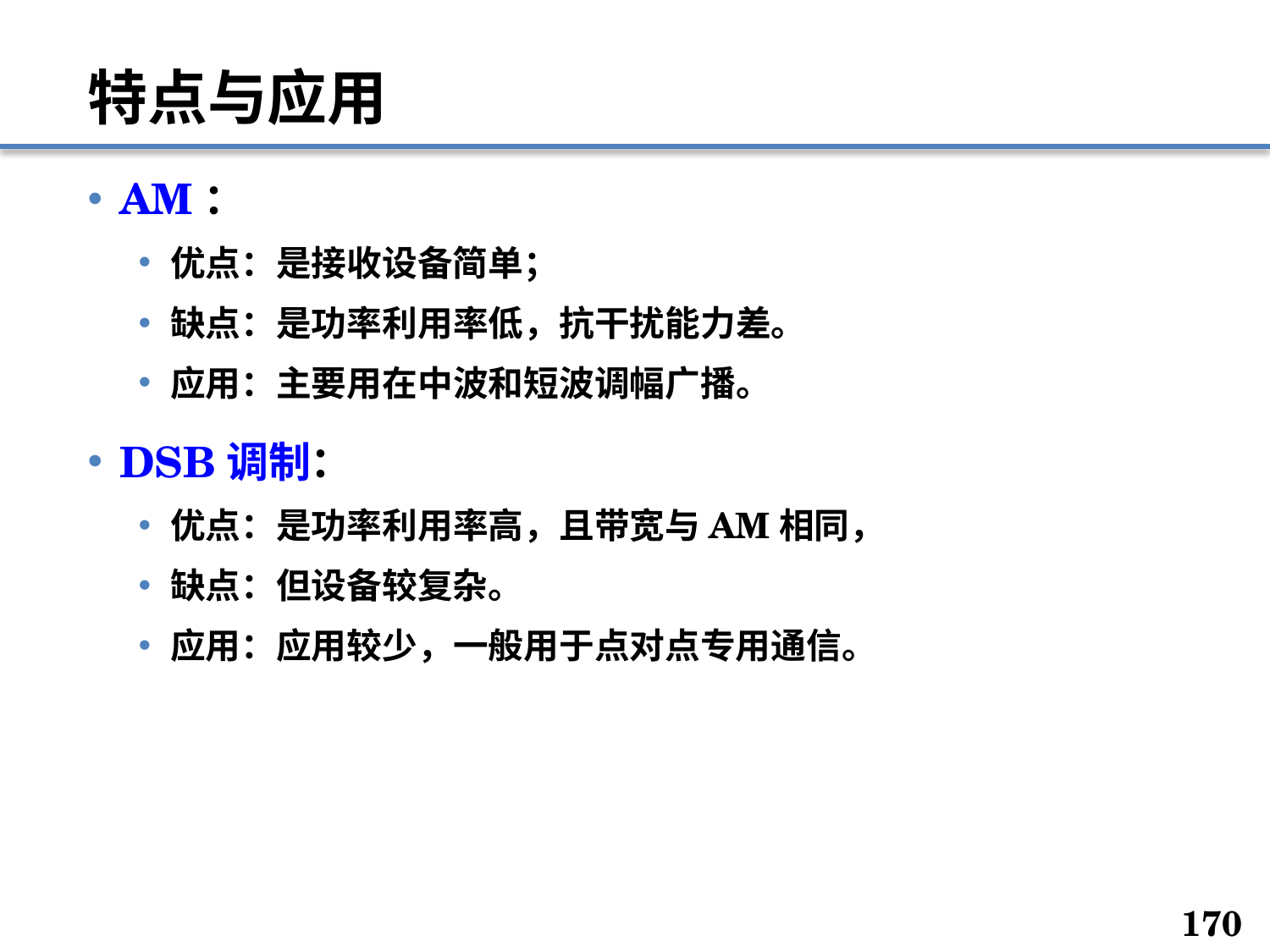

# 特点与应用
AM：
优点：是接收设备简单；
缺点：是功率利用率低，抗干扰能力差。
应用：主要用在中波和短波调幅广播。
DSB调制：
优点：是功率利用率高，且带宽与AM相同，
缺点：但设备较复杂。
应用：应用较少，一般用于点对点专用通信。
170